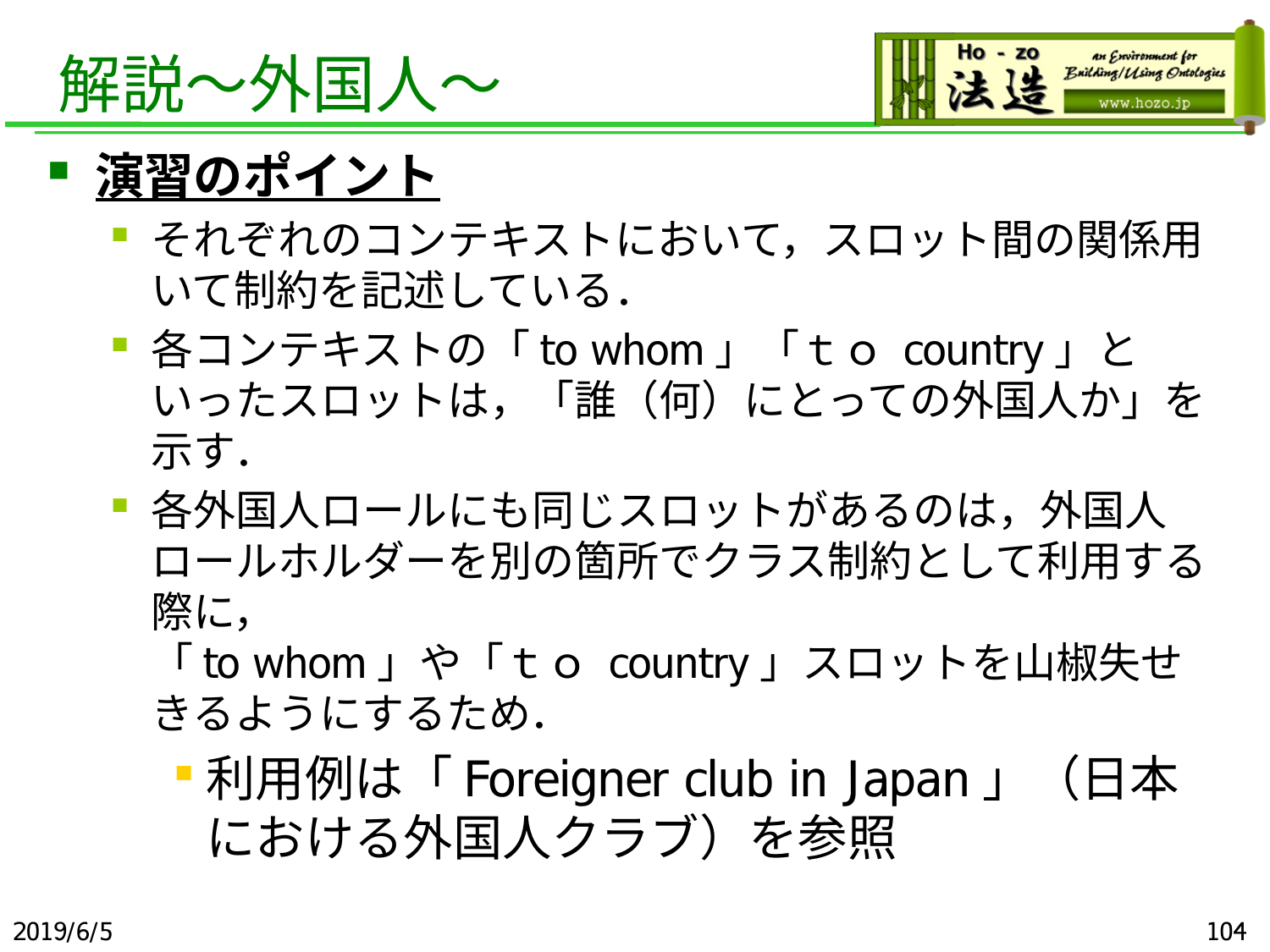

# 解説～外国人～
演習のポイント
それぞれのコンテキストにおいて，スロット間の関係用いて制約を記述している．
各コンテキストの「to whom」「ｔｏ country」といったスロットは，「誰（何）にとっての外国人か」を示す．
各外国人ロールにも同じスロットがあるのは，外国人ロールホルダーを別の箇所でクラス制約として利用する際に，
「to whom」や「ｔｏ country」スロットを山椒失せきるようにするため．
利用例は「Foreigner club in Japan」（日本における外国人クラブ）を参照

2019/6/5
104